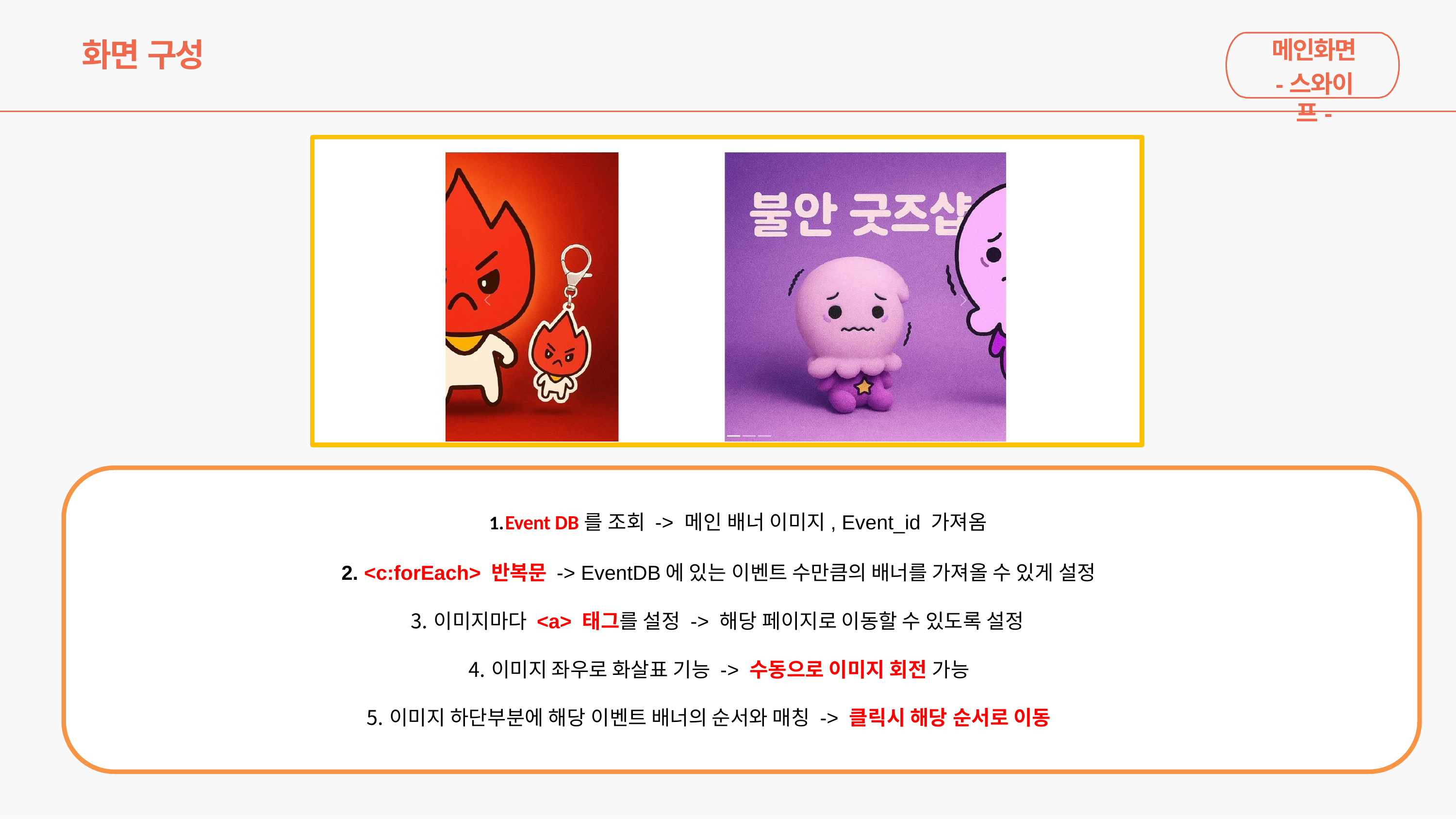

메인화면
-스와이프-

# 화면 구성

Event DB를 조회 -> 메인 배너 이미지, Event_id 가져옴

<c:forEach> 반복문 -> EventDB에 있는 이벤트 수만큼의 배너를 가져올 수 있게 설정
이미지마다 <a> 태그를 설정 -> 해당 페이지로 이동할 수 있도록 설정
이미지 좌우로 화살표 기능 -> 수동으로 이미지 회전 가능
이미지 하단부분에 해당 이벤트 배너의 순서와 매칭 -> 클릭시 해당 순서로 이동